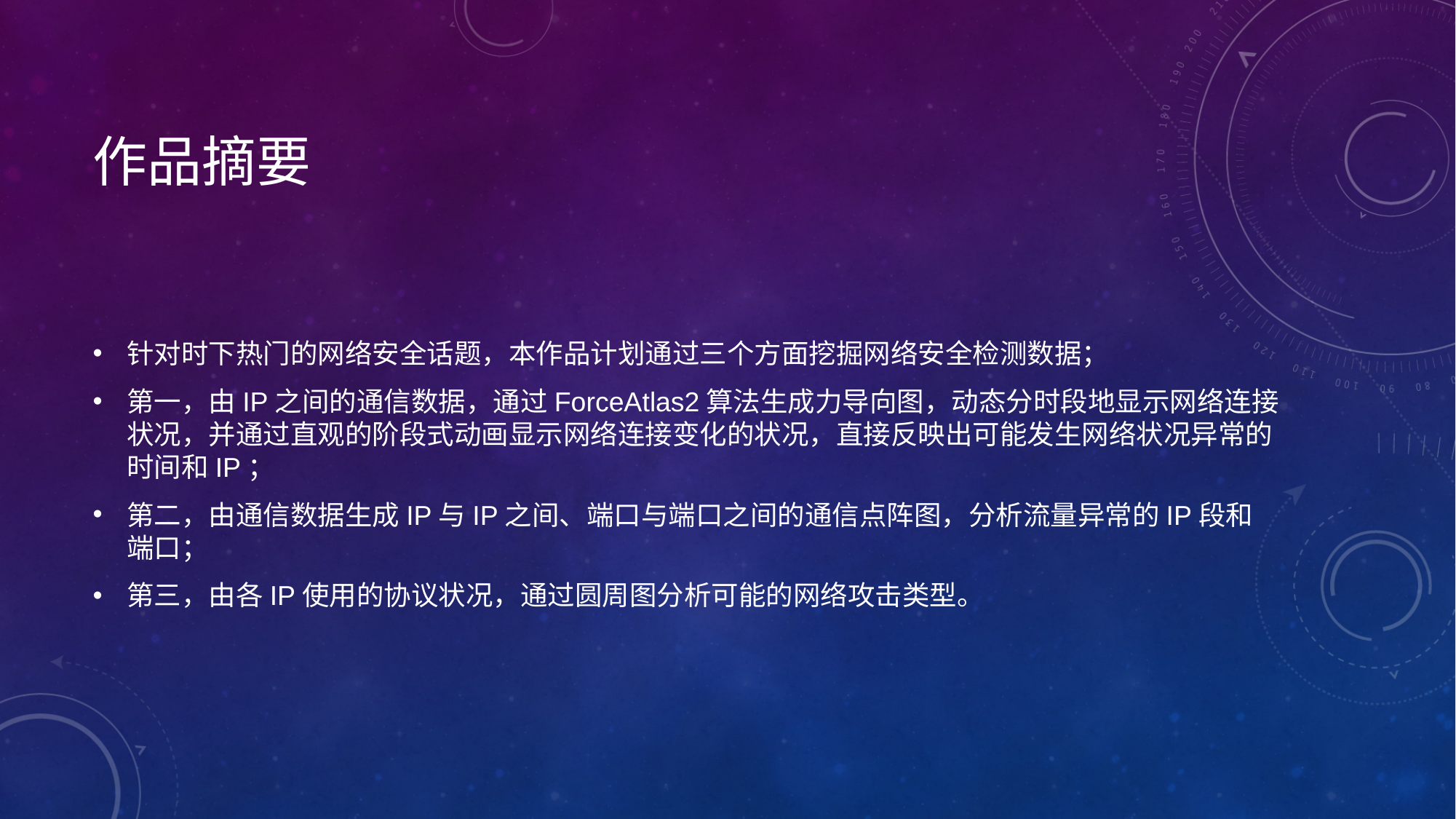

# 作品摘要
针对时下热门的网络安全话题，本作品计划通过三个方面挖掘网络安全检测数据；
第一，由IP之间的通信数据，通过ForceAtlas2算法生成力导向图，动态分时段地显示网络连接状况，并通过直观的阶段式动画显示网络连接变化的状况，直接反映出可能发生网络状况异常的时间和IP；
第二，由通信数据生成IP与IP之间、端口与端口之间的通信点阵图，分析流量异常的IP段和端口；
第三，由各IP使用的协议状况，通过圆周图分析可能的网络攻击类型。